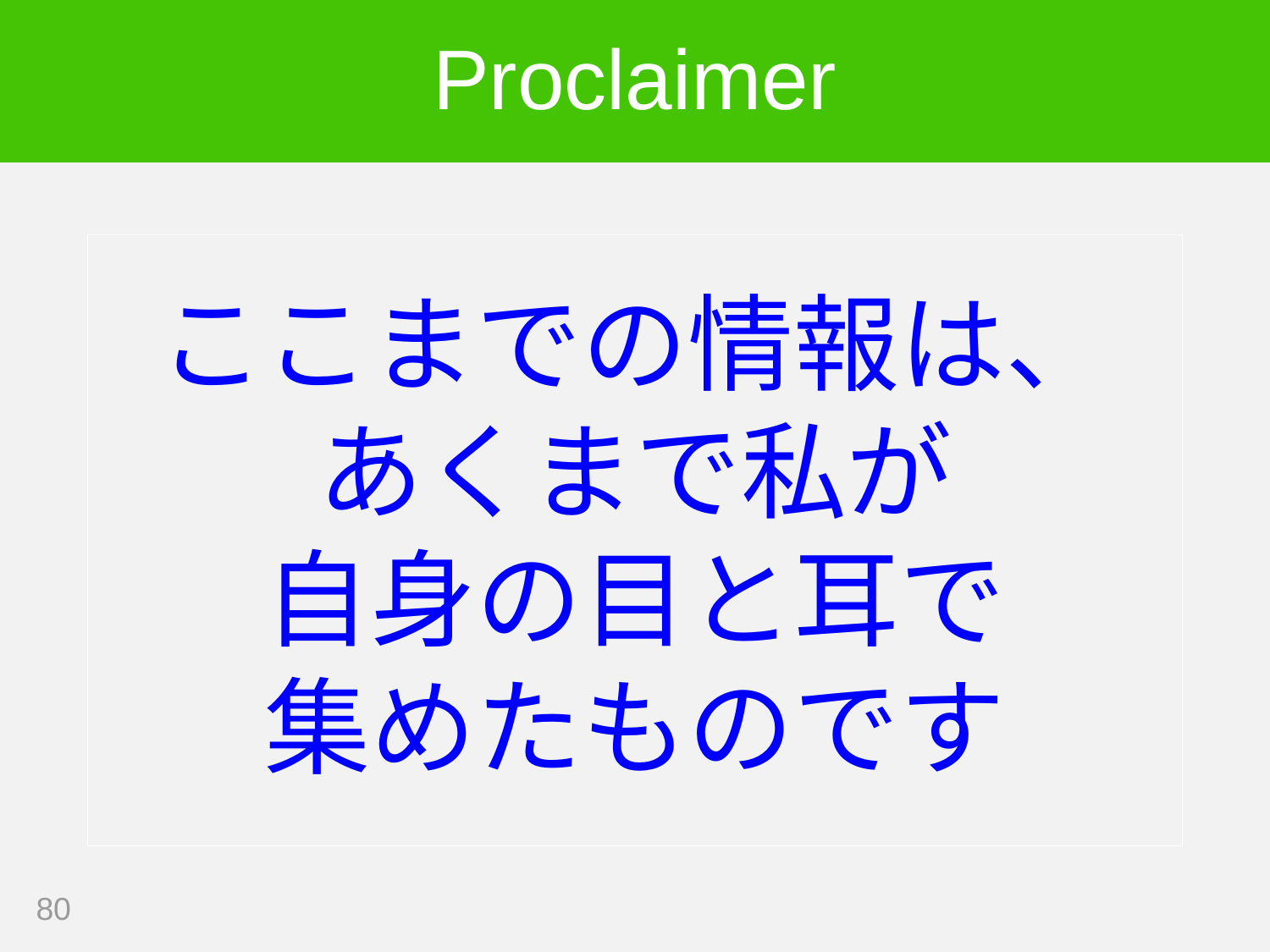

# Proclaimer
ここまでの情報は、
あくまで私が
自身の目と耳で
集めたものです
80